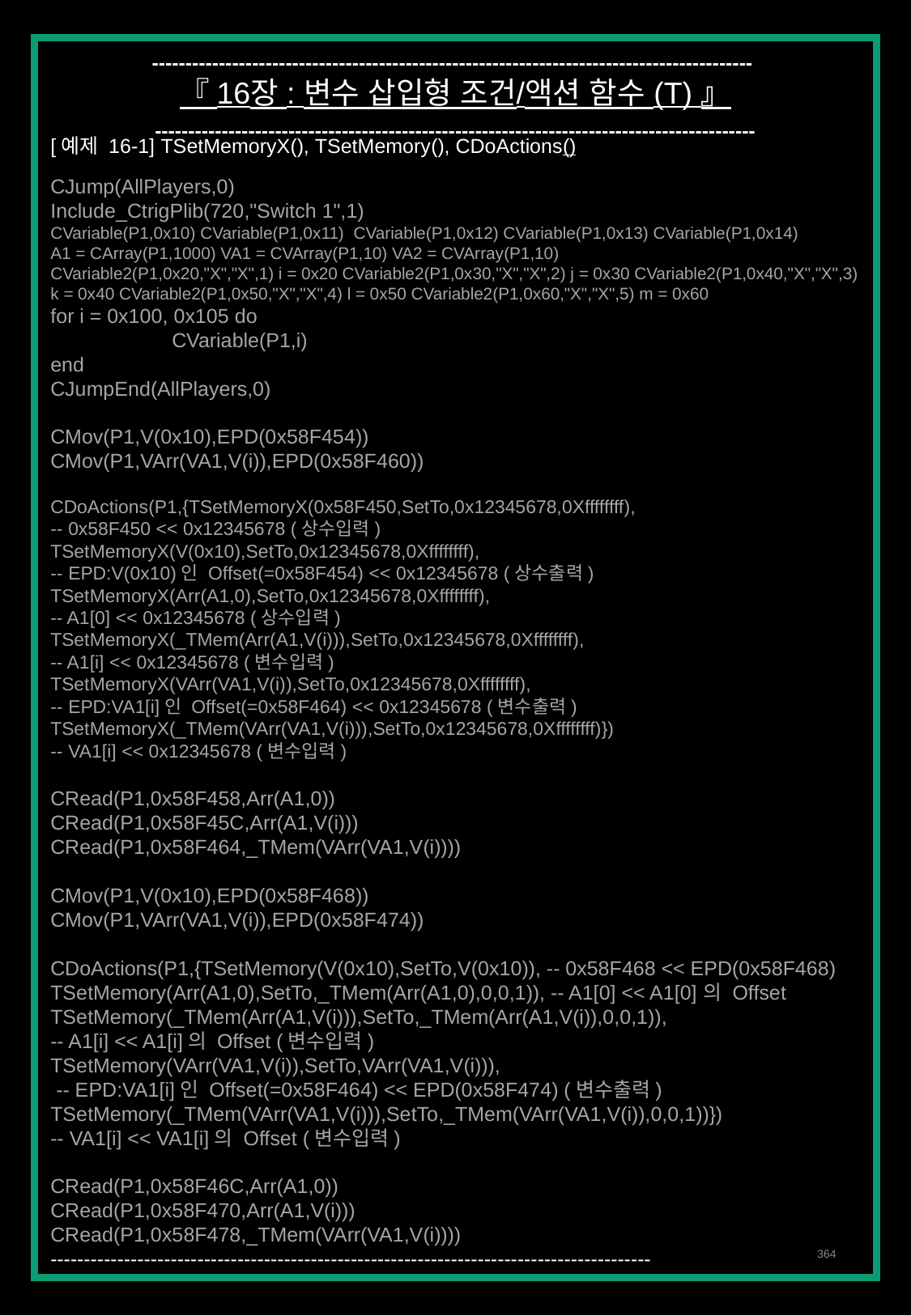

------------------------------------------------------------------------------------------
『 16장 : 변수 삽입형 조건/액션 함수 (T) 』
------------------------------------------------------------------------------------------
[예제 16-1] TSetMemoryX(), TSetMemory(), CDoActions()

CJump(AllPlayers,0)
Include_CtrigPlib(720,"Switch 1",1)
CVariable(P1,0x10) CVariable(P1,0x11)  CVariable(P1,0x12) CVariable(P1,0x13) CVariable(P1,0x14)
A1 = CArray(P1,1000) VA1 = CVArray(P1,10) VA2 = CVArray(P1,10)
CVariable2(P1,0x20,"X","X",1) i = 0x20 CVariable2(P1,0x30,"X","X",2) j = 0x30 CVariable2(P1,0x40,"X","X",3)
k = 0x40 CVariable2(P1,0x50,"X","X",4) l = 0x50 CVariable2(P1,0x60,"X","X",5) m = 0x60
for i = 0x100, 0x105 do
	CVariable(P1,i)
end
CJumpEnd(AllPlayers,0)

CMov(P1,V(0x10),EPD(0x58F454))
CMov(P1,VArr(VA1,V(i)),EPD(0x58F460))

CDoActions(P1,{TSetMemoryX(0x58F450,SetTo,0x12345678,0Xffffffff),
-- 0x58F450 << 0x12345678 (상수입력)
TSetMemoryX(V(0x10),SetTo,0x12345678,0Xffffffff),
-- EPD:V(0x10)인 Offset(=0x58F454) << 0x12345678 (상수출력)
TSetMemoryX(Arr(A1,0),SetTo,0x12345678,0Xffffffff),
-- A1[0] << 0x12345678 (상수입력)
TSetMemoryX(_TMem(Arr(A1,V(i))),SetTo,0x12345678,0Xffffffff),
-- A1[i] << 0x12345678 (변수입력)
TSetMemoryX(VArr(VA1,V(i)),SetTo,0x12345678,0Xffffffff),
-- EPD:VA1[i]인 Offset(=0x58F464) << 0x12345678 (변수출력)
TSetMemoryX(_TMem(VArr(VA1,V(i))),SetTo,0x12345678,0Xffffffff)})
-- VA1[i] << 0x12345678 (변수입력)

CRead(P1,0x58F458,Arr(A1,0))
CRead(P1,0x58F45C,Arr(A1,V(i)))
CRead(P1,0x58F464,_TMem(VArr(VA1,V(i))))

CMov(P1,V(0x10),EPD(0x58F468))
CMov(P1,VArr(VA1,V(i)),EPD(0x58F474))

CDoActions(P1,{TSetMemory(V(0x10),SetTo,V(0x10)), -- 0x58F468 << EPD(0x58F468)
TSetMemory(Arr(A1,0),SetTo,_TMem(Arr(A1,0),0,0,1)), -- A1[0] << A1[0]의 Offset
TSetMemory(_TMem(Arr(A1,V(i))),SetTo,_TMem(Arr(A1,V(i)),0,0,1)),
-- A1[i] << A1[i]의 Offset (변수입력)
TSetMemory(VArr(VA1,V(i)),SetTo,VArr(VA1,V(i))),
 -- EPD:VA1[i]인 Offset(=0x58F464) << EPD(0x58F474) (변수출력)
TSetMemory(_TMem(VArr(VA1,V(i))),SetTo,_TMem(VArr(VA1,V(i)),0,0,1))})
-- VA1[i] << VA1[i]의 Offset (변수입력)

CRead(P1,0x58F46C,Arr(A1,0))
CRead(P1,0x58F470,Arr(A1,V(i)))
CRead(P1,0x58F478,_TMem(VArr(VA1,V(i))))
------------------------------------------------------------------------------------------
364